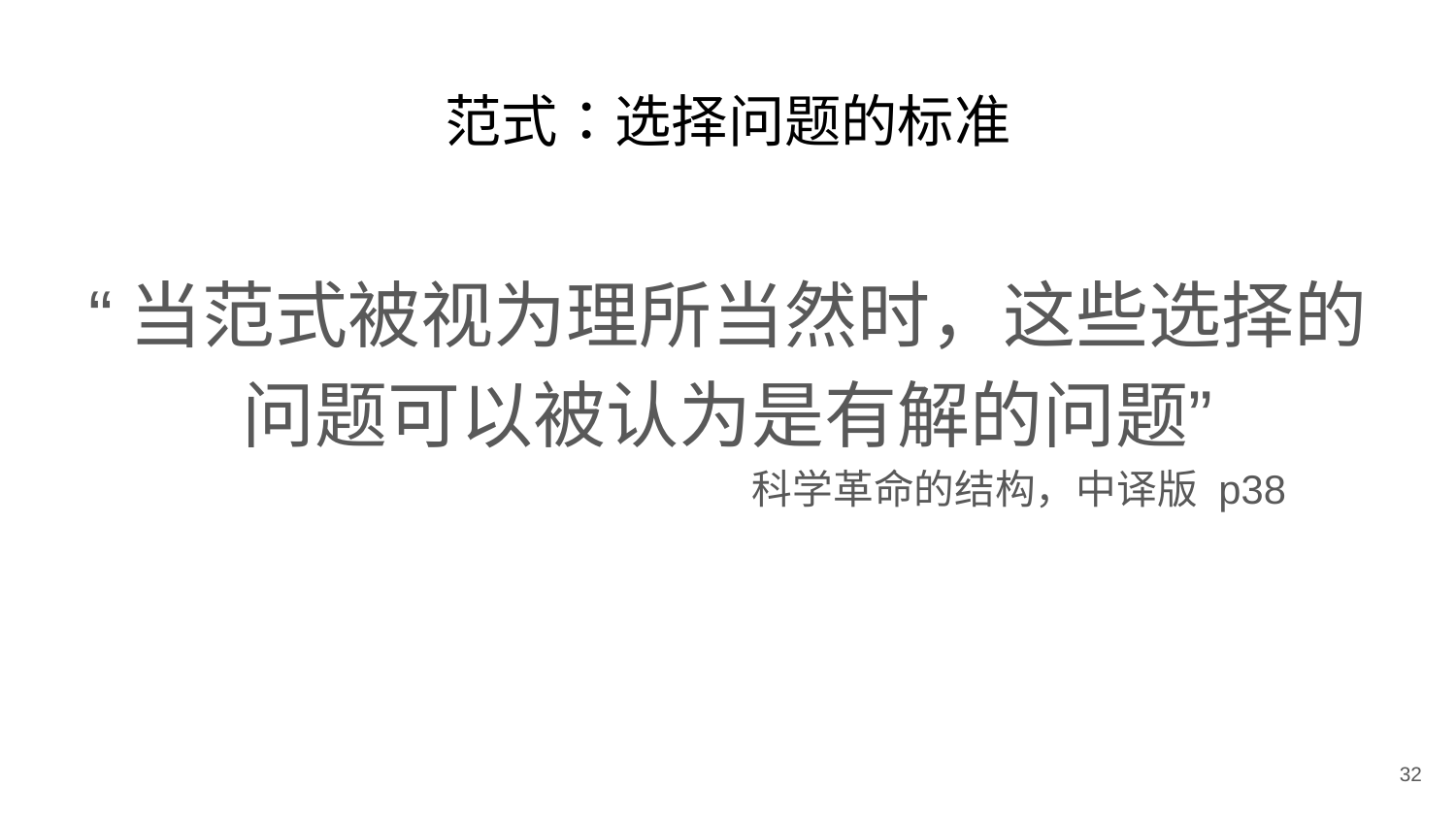

# 范式：选择问题的标准
“当范式被视为理所当然时，这些选择的问题可以被认为是有解的问题”
     				科学革命的结构，中译版 p38
32